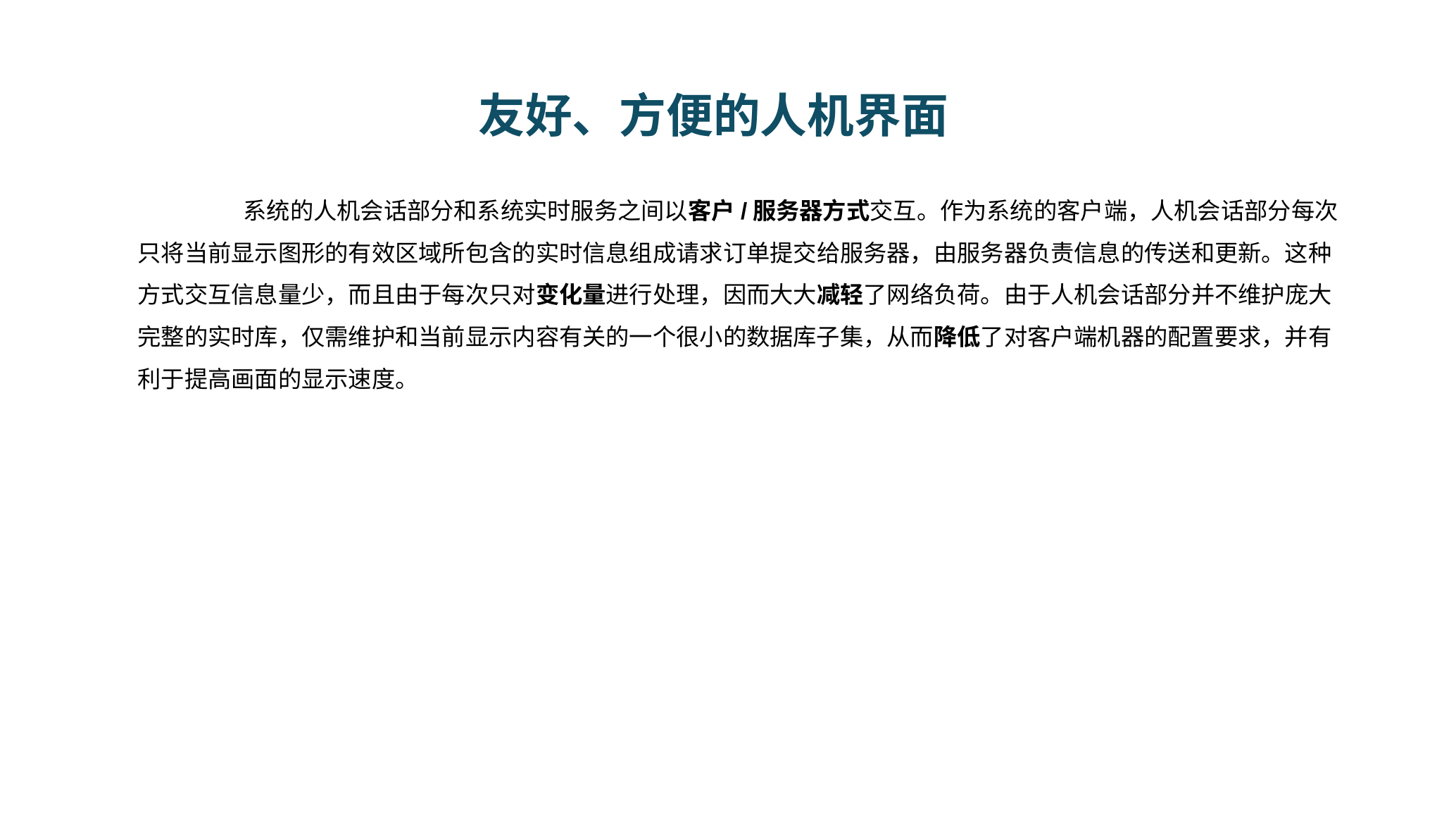

# 友好、方便的人机界面
		系统的人机会话部分和系统实时服务之间以客户/服务器方式交互。作为系统的客户端，人机会话部分每次只将当前显示图形的有效区域所包含的实时信息组成请求订单提交给服务器，由服务器负责信息的传送和更新。这种方式交互信息量少，而且由于每次只对变化量进行处理，因而大大减轻了网络负荷。由于人机会话部分并不维护庞大完整的实时库，仅需维护和当前显示内容有关的一个很小的数据库子集，从而降低了对客户端机器的配置要求，并有利于提高画面的显示速度。